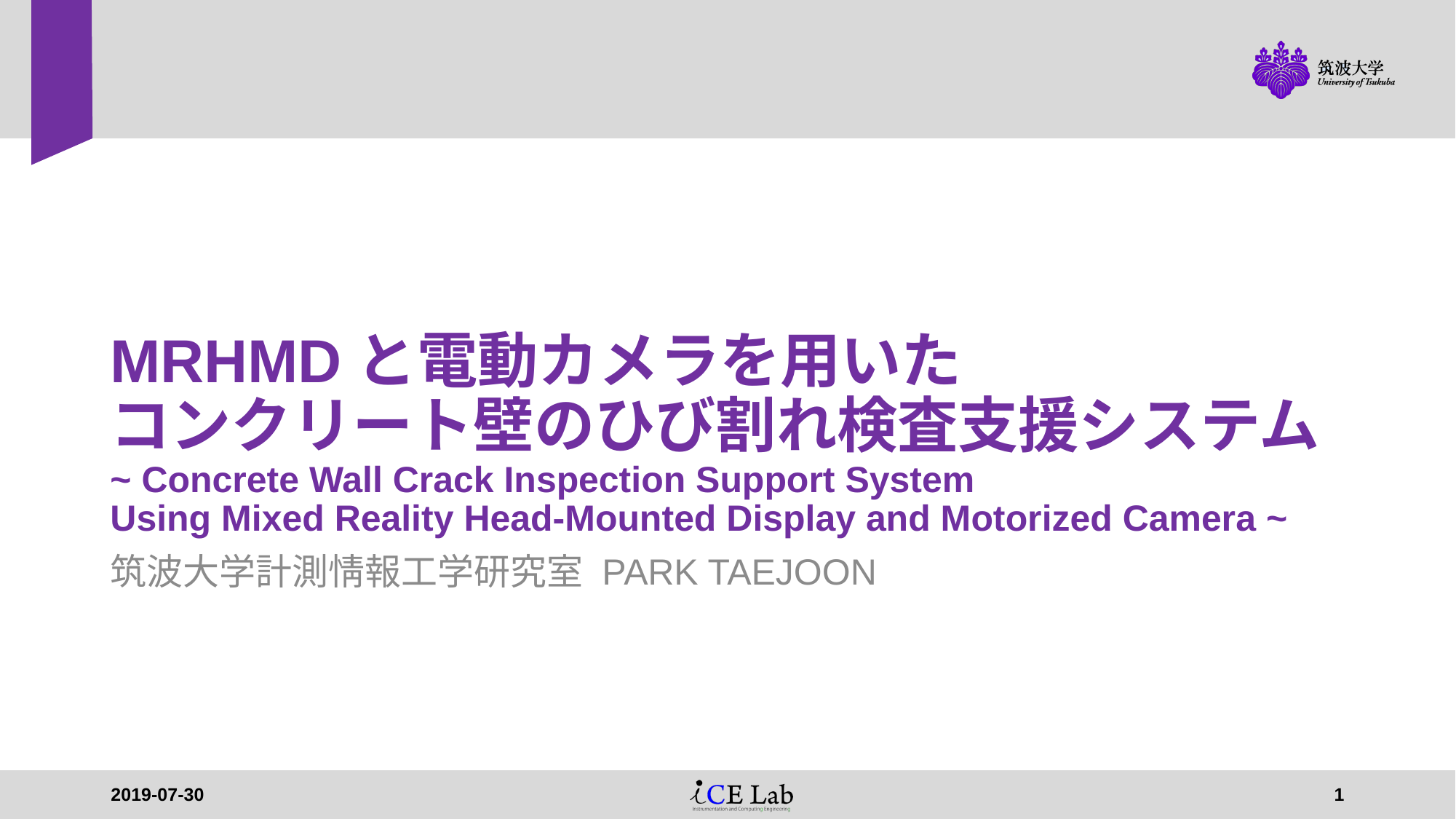

# MRHMDと電動カメラを用いた コンクリート壁のひび割れ検査支援システム ~ Concrete Wall Crack Inspection Support System Using Mixed Reality Head-Mounted Display and Motorized Camera ~
筑波大学計測情報工学研究室 PARK TAEJOON
2019-07-30
1